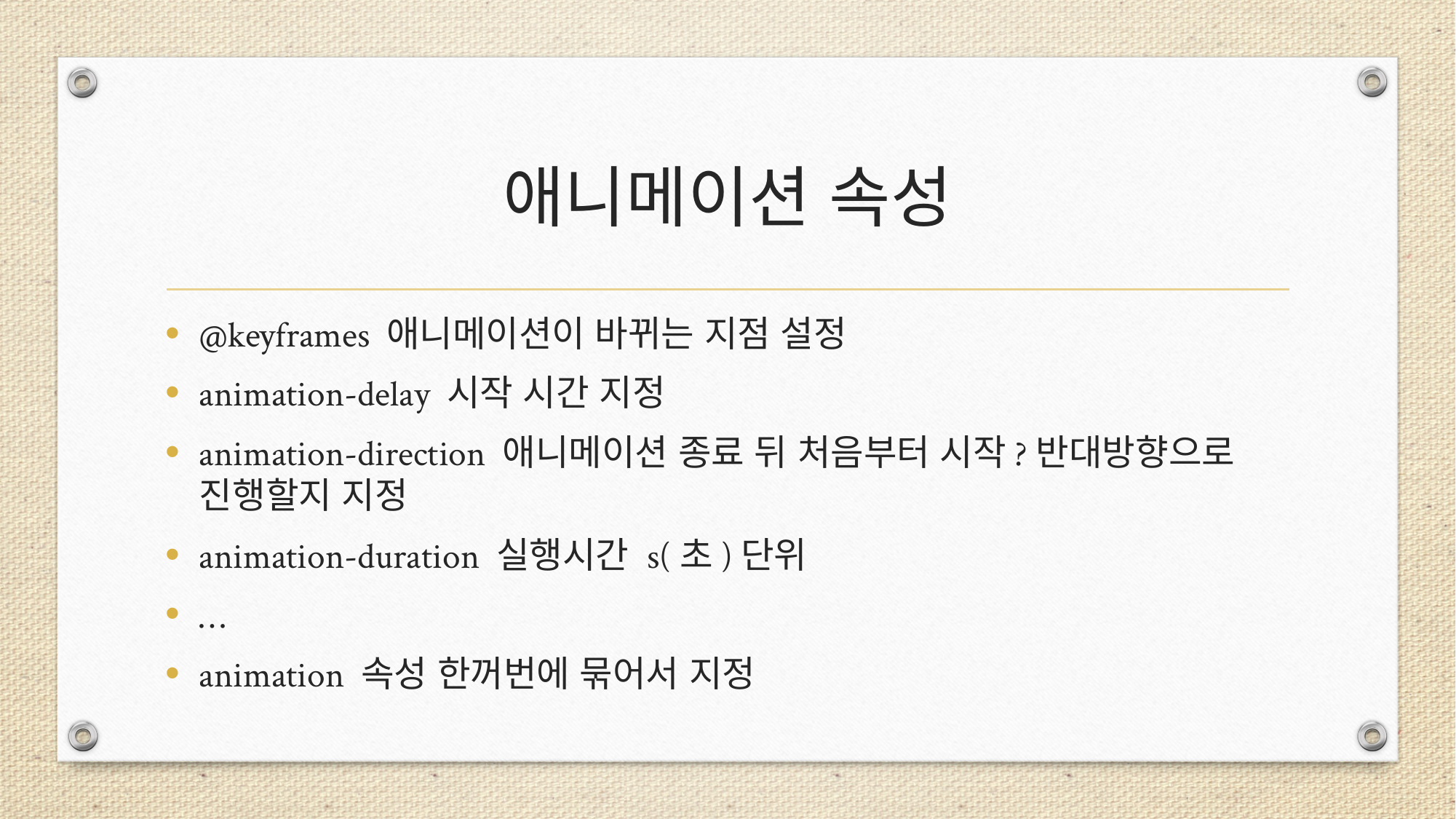

# 애니메이션 속성
@keyframes 애니메이션이 바뀌는 지점 설정
animation-delay 시작 시간 지정
animation-direction 애니메이션 종료 뒤 처음부터 시작?반대방향으로 진행할지 지정
animation-duration 실행시간 s(초)단위
…
animation 속성 한꺼번에 묶어서 지정